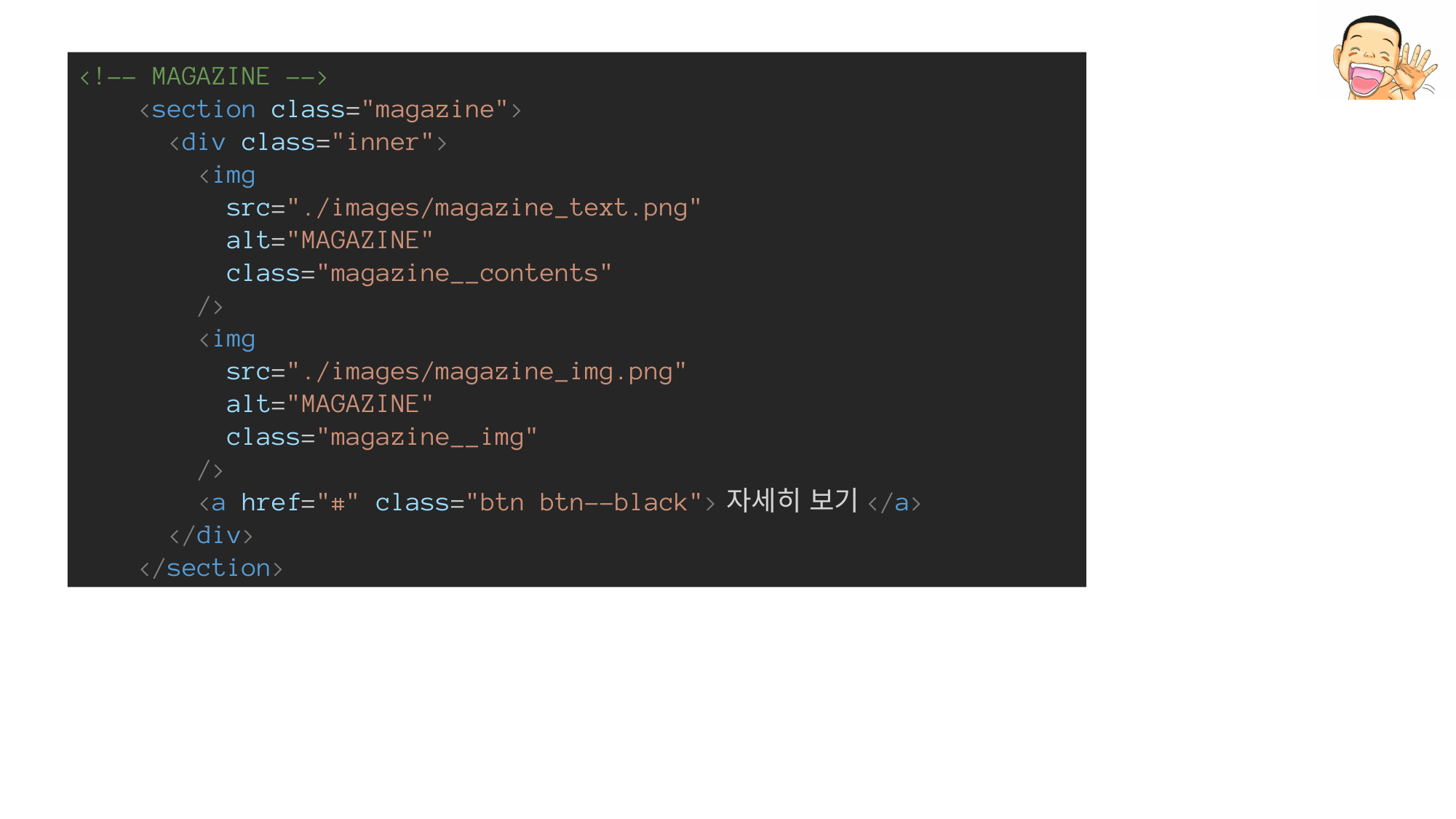

<!-- MAGAZINE -->
    <section class="magazine">
      <div class="inner">
        <img
          src="./images/magazine_text.png"
          alt="MAGAZINE"
          class="magazine__contents"
        />
        <img
          src="./images/magazine_img.png"
          alt="MAGAZINE"
          class="magazine__img"
        />
        <a href="#" class="btn btn--black">자세히 보기</a>
      </div>
    </section>